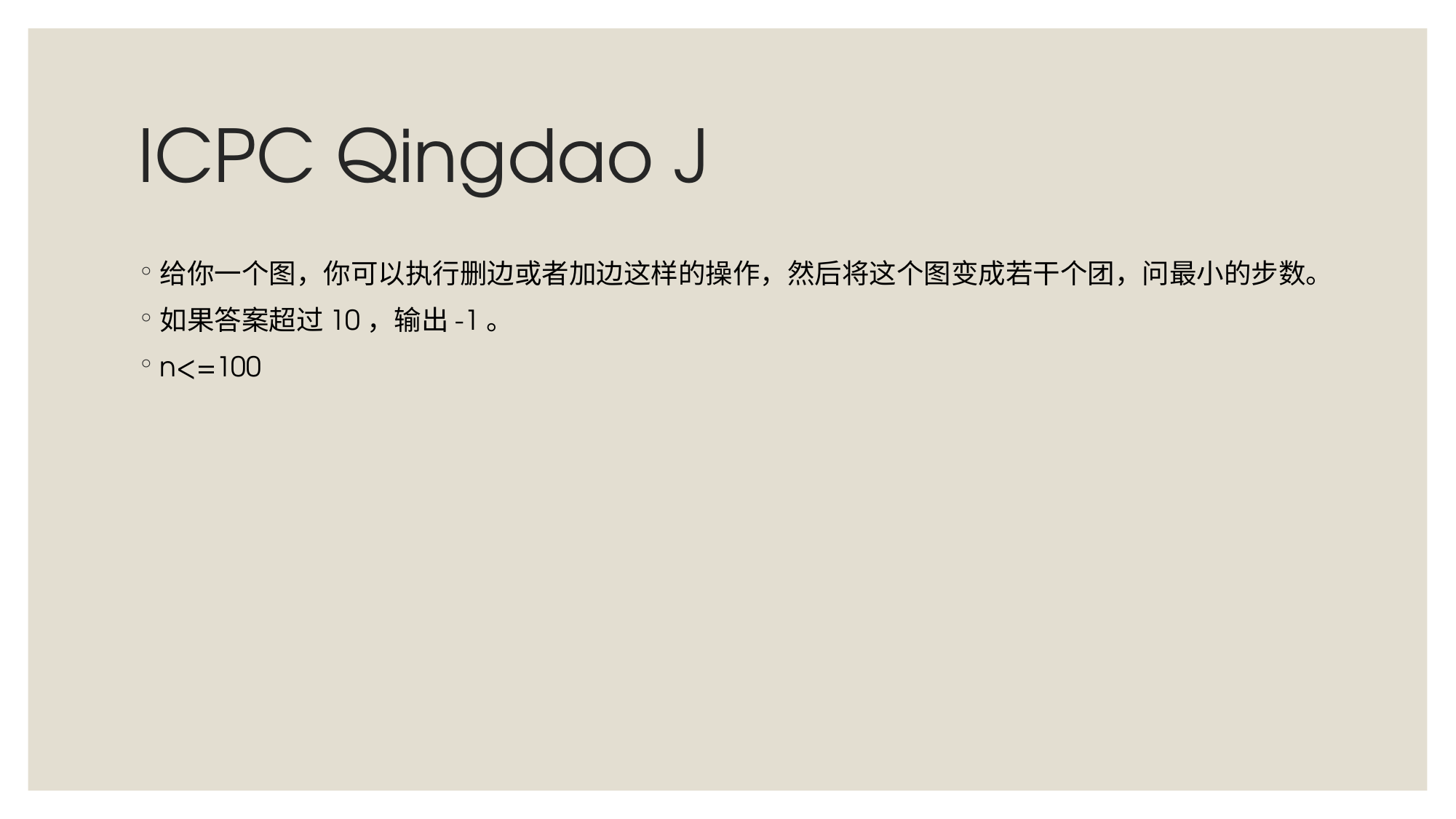

# ICPC Qingdao J
给你一个图，你可以执行删边或者加边这样的操作，然后将这个图变成若干个团，问最小的步数。
如果答案超过10，输出-1。
n<=100